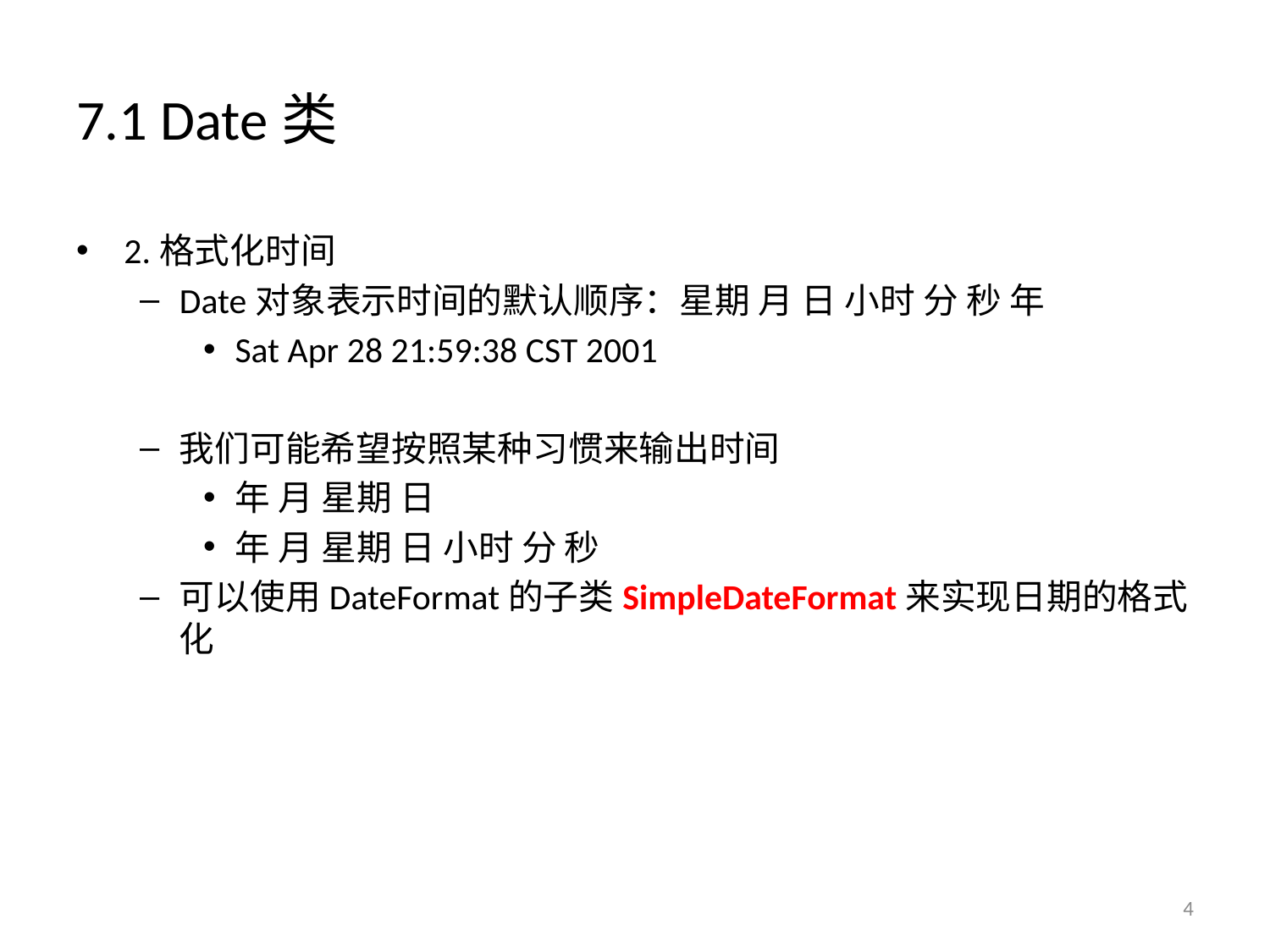

# 7.1 Date类
2.格式化时间
Date对象表示时间的默认顺序：星期 月 日 小时 分 秒 年
Sat Apr 28 21:59:38 CST 2001

我们可能希望按照某种习惯来输出时间
年 月 星期 日
年 月 星期 日 小时 分 秒
可以使用DateFormat的子类SimpleDateFormat来实现日期的格式化

4